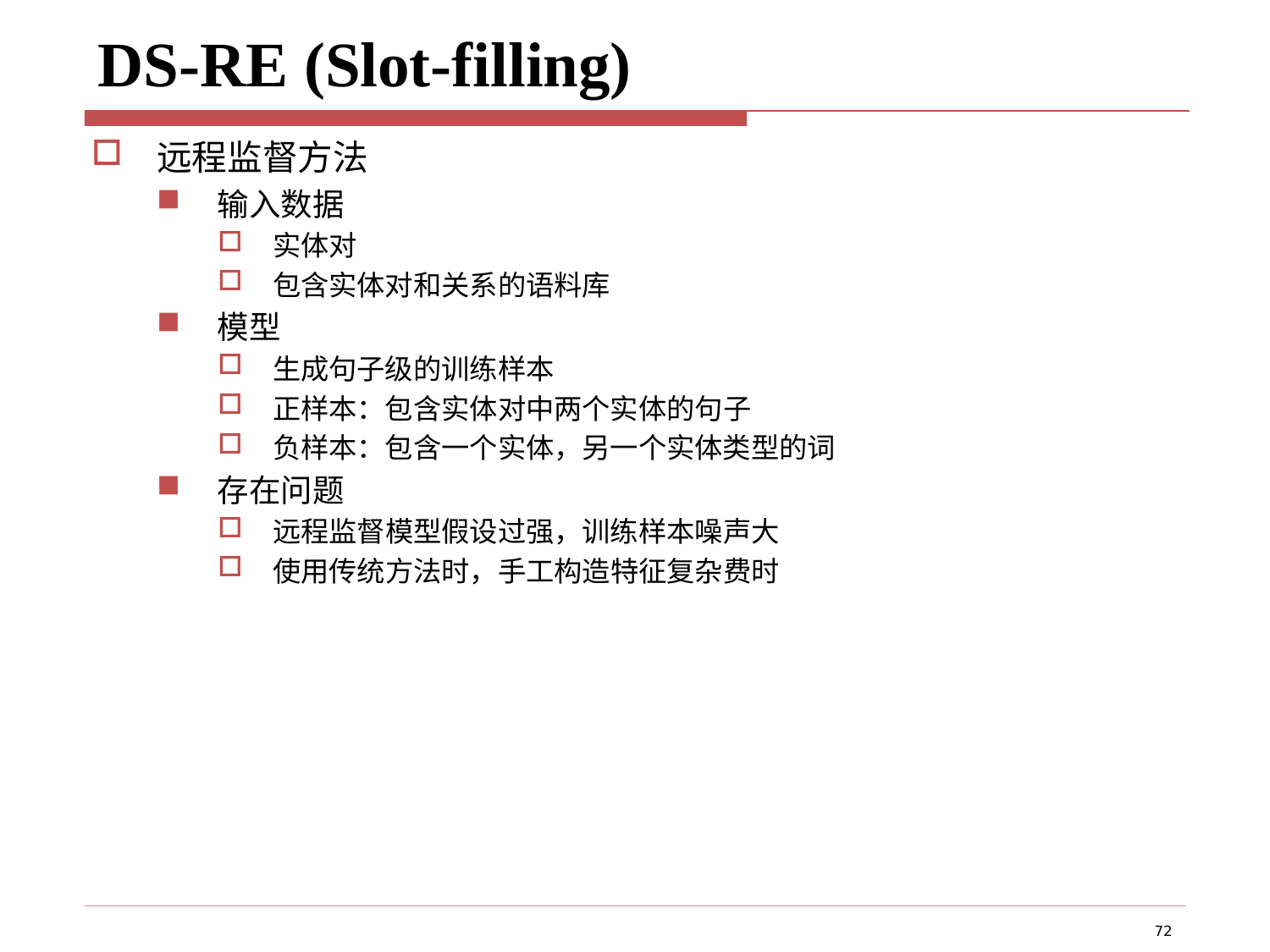

# DS-RE (Slot-filling)
远程监督方法
输入数据
实体对
包含实体对和关系的语料库
模型
生成句子级的训练样本
正样本：包含实体对中两个实体的句子
负样本：包含一个实体，另一个实体类型的词
存在问题
远程监督模型假设过强，训练样本噪声大
使用传统方法时，手工构造特征复杂费时

72